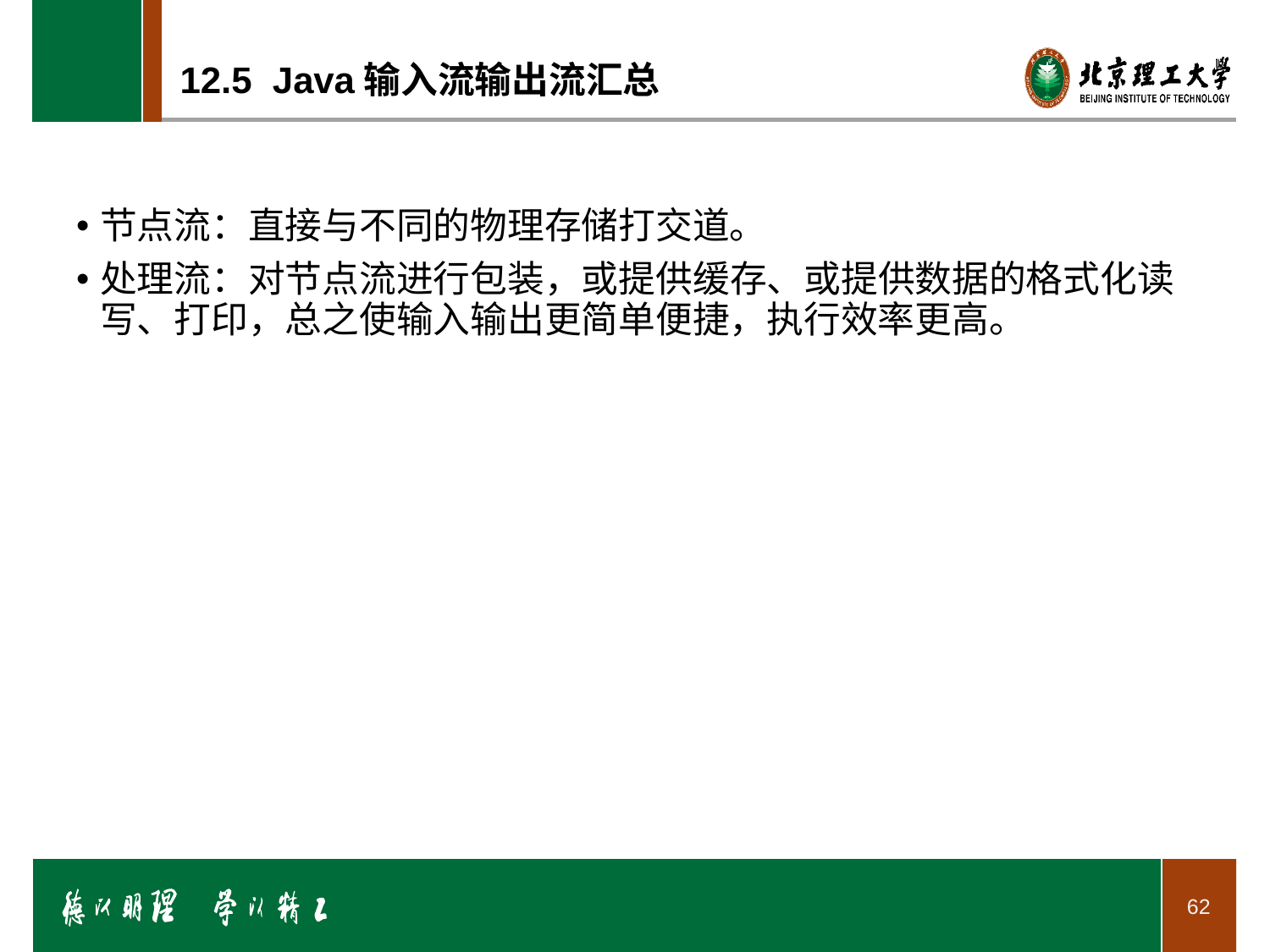

# 12.5  Java输入流输出流汇总
节点流：直接与不同的物理存储打交道。
处理流：对节点流进行包装，或提供缓存、或提供数据的格式化读写、打印，总之使输入输出更简单便捷，执行效率更高。